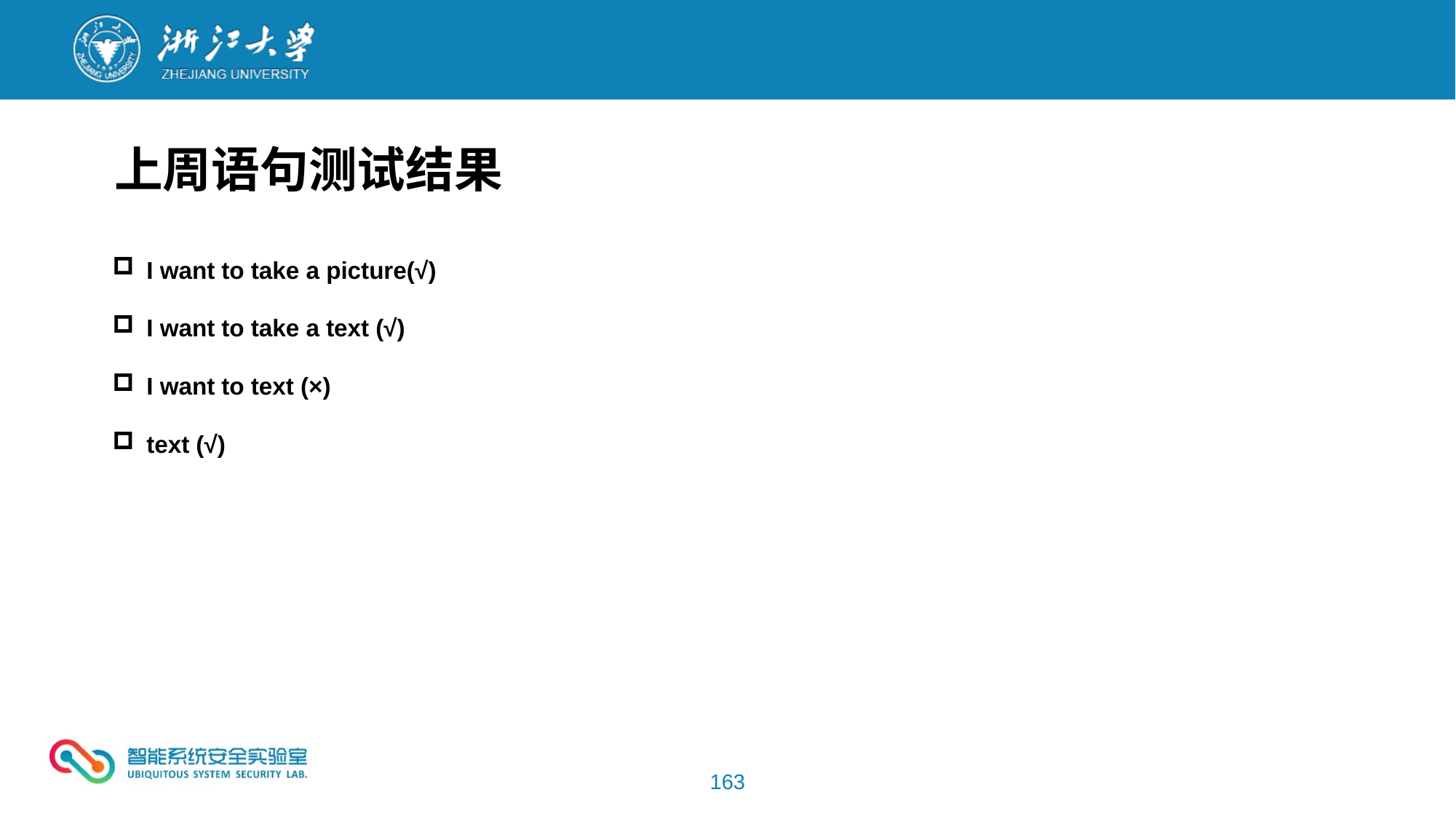

上周语句测试结果
I want to take a picture(√)
I want to take a text (√)
I want to text (×)
text (√)